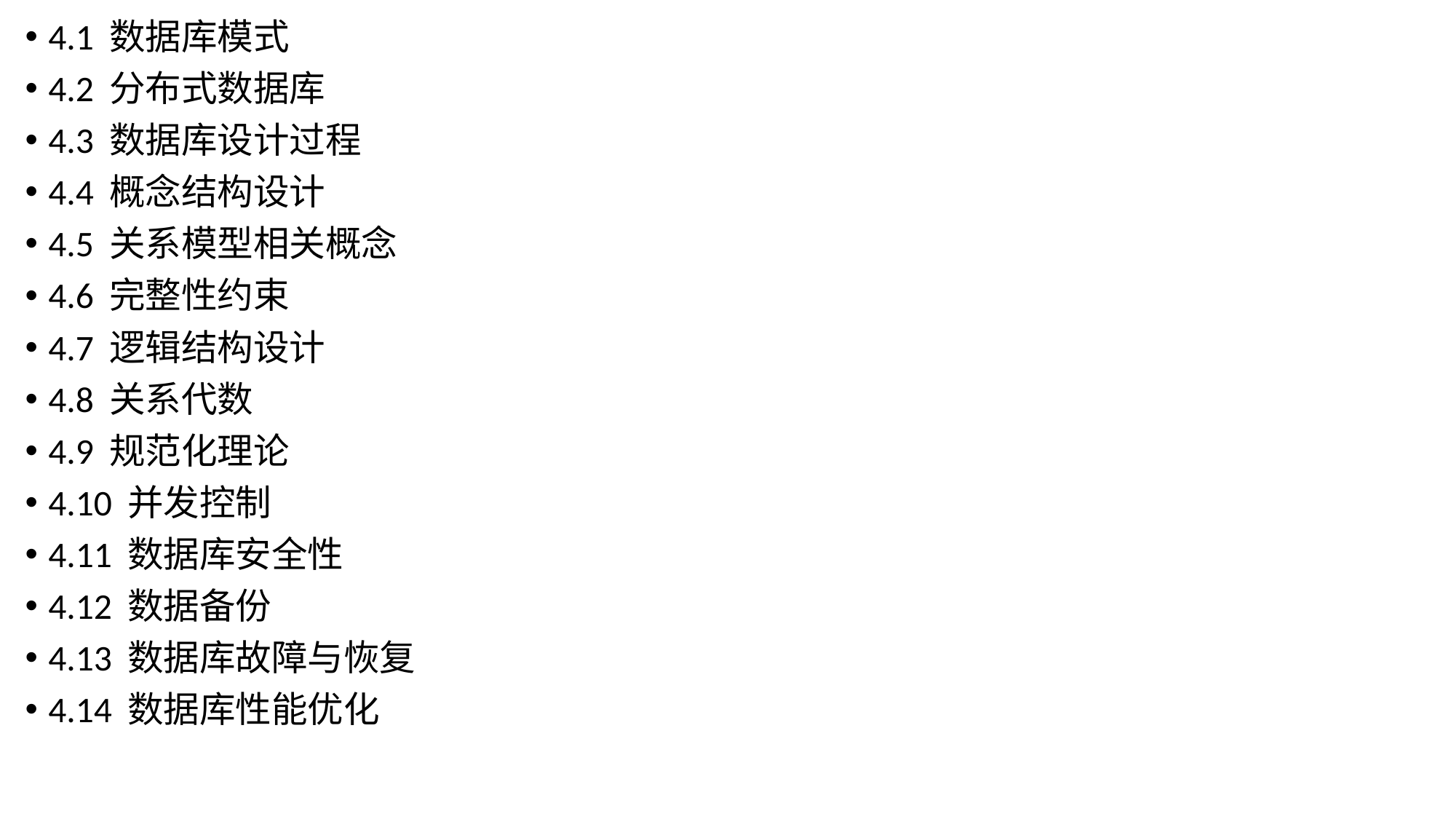

4.1 数据库模式
4.2 分布式数据库
4.3 数据库设计过程
4.4 概念结构设计
4.5 关系模型相关概念
4.6 完整性约束
4.7 逻辑结构设计
4.8 关系代数
4.9 规范化理论
4.10 并发控制
4.11 数据库安全性
4.12 数据备份
4.13 数据库故障与恢复
4.14 数据库性能优化